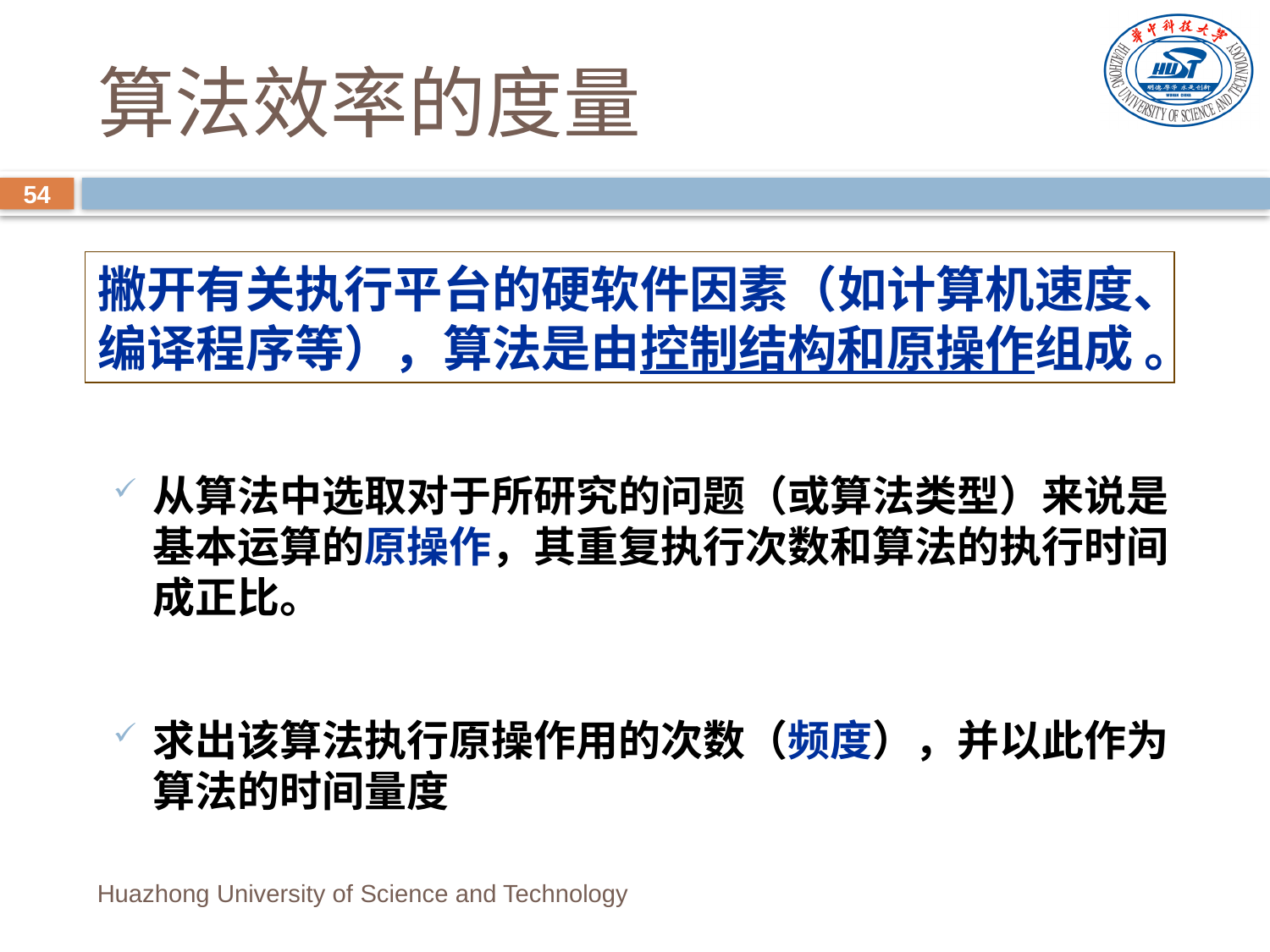

# 算法效率的度量
54
撇开有关执行平台的硬软件因素（如计算机速度、编译程序等），算法是由控制结构和原操作组成 。
从算法中选取对于所研究的问题（或算法类型）来说是基本运算的原操作，其重复执行次数和算法的执行时间成正比。

求出该算法执行原操作用的次数（频度），并以此作为算法的时间量度

Huazhong University of Science and Technology